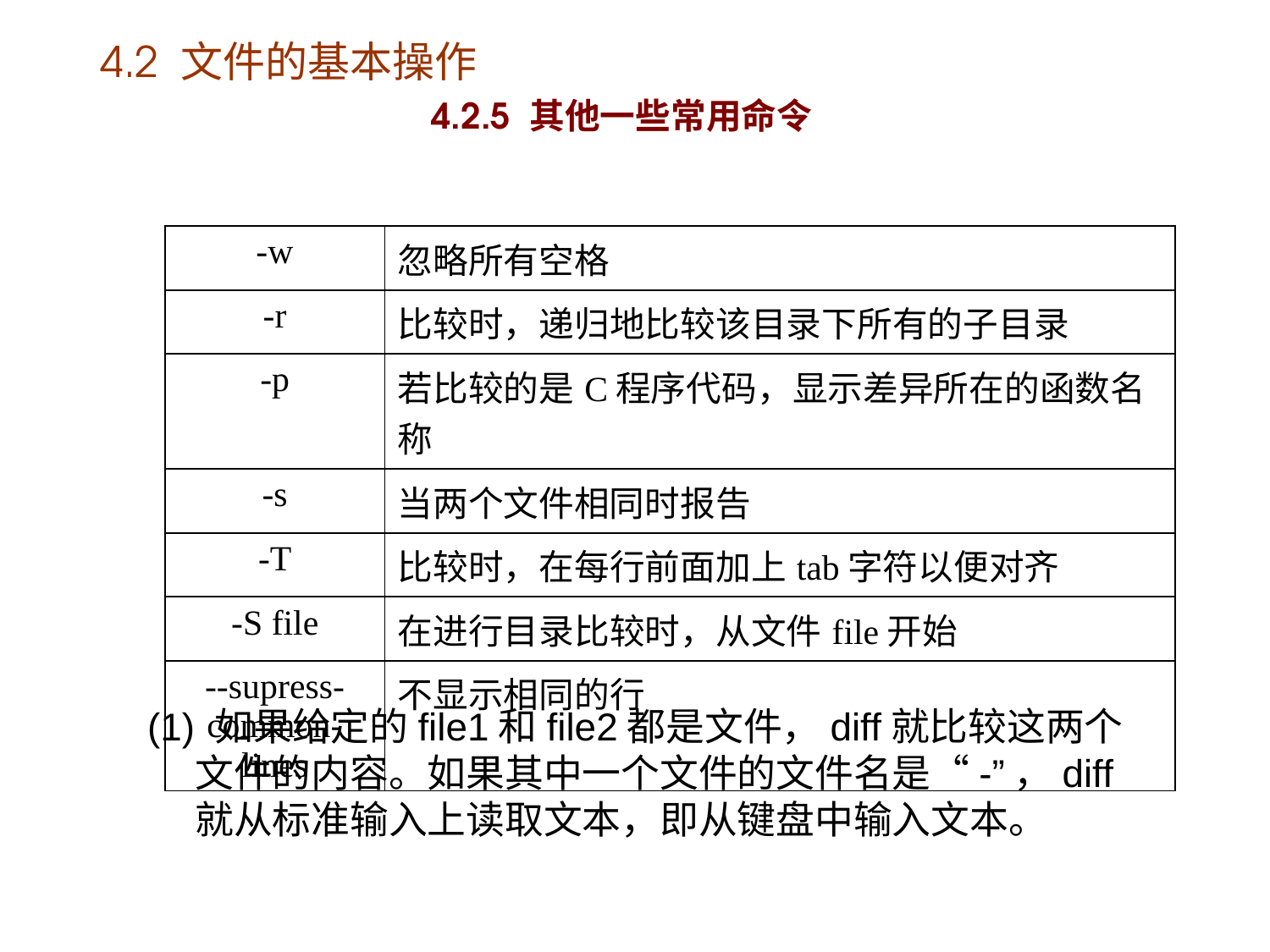

# 4.2 文件的基本操作 4.2.5 其他一些常用命令
| -w | 忽略所有空格 |
| --- | --- |
| -r | 比较时，递归地比较该目录下所有的子目录 |
| -p | 若比较的是C程序代码，显示差异所在的函数名称 |
| -s | 当两个文件相同时报告 |
| -T | 比较时，在每行前面加上tab字符以便对齐 |
| -S file | 在进行目录比较时，从文件file开始 |
| --supress-common-lines | 不显示相同的行 |
(1) 如果给定的file1和file2都是文件，diff就比较这两个文件的内容。如果其中一个文件的文件名是“-”，diff就从标准输入上读取文本，即从键盘中输入文本。